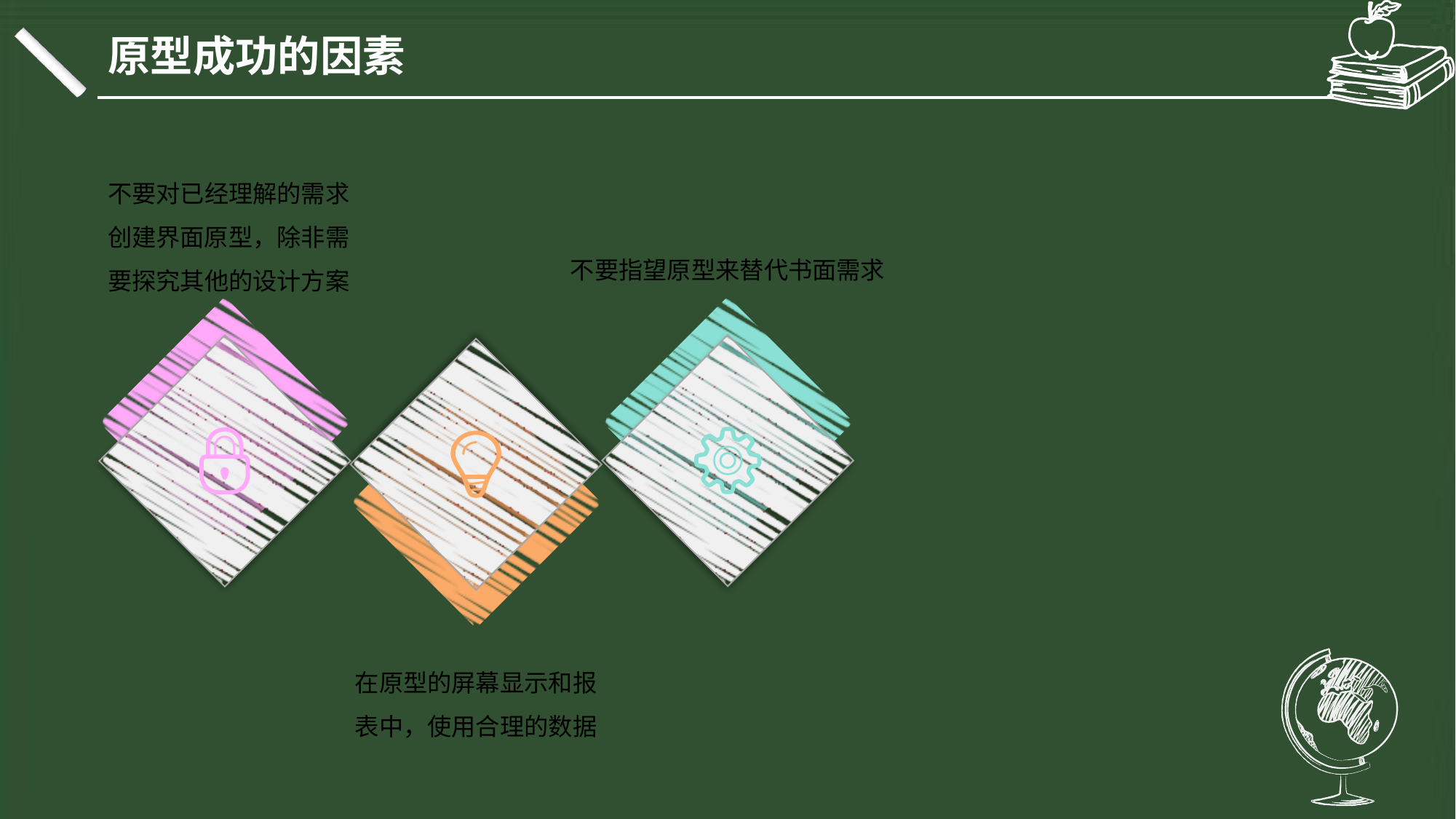

原型成功的因素
不要对已经理解的需求创建界面原型，除非需要探究其他的设计方案
不要指望原型来替代书面需求

在原型的屏幕显示和报表中，使用合理的数据